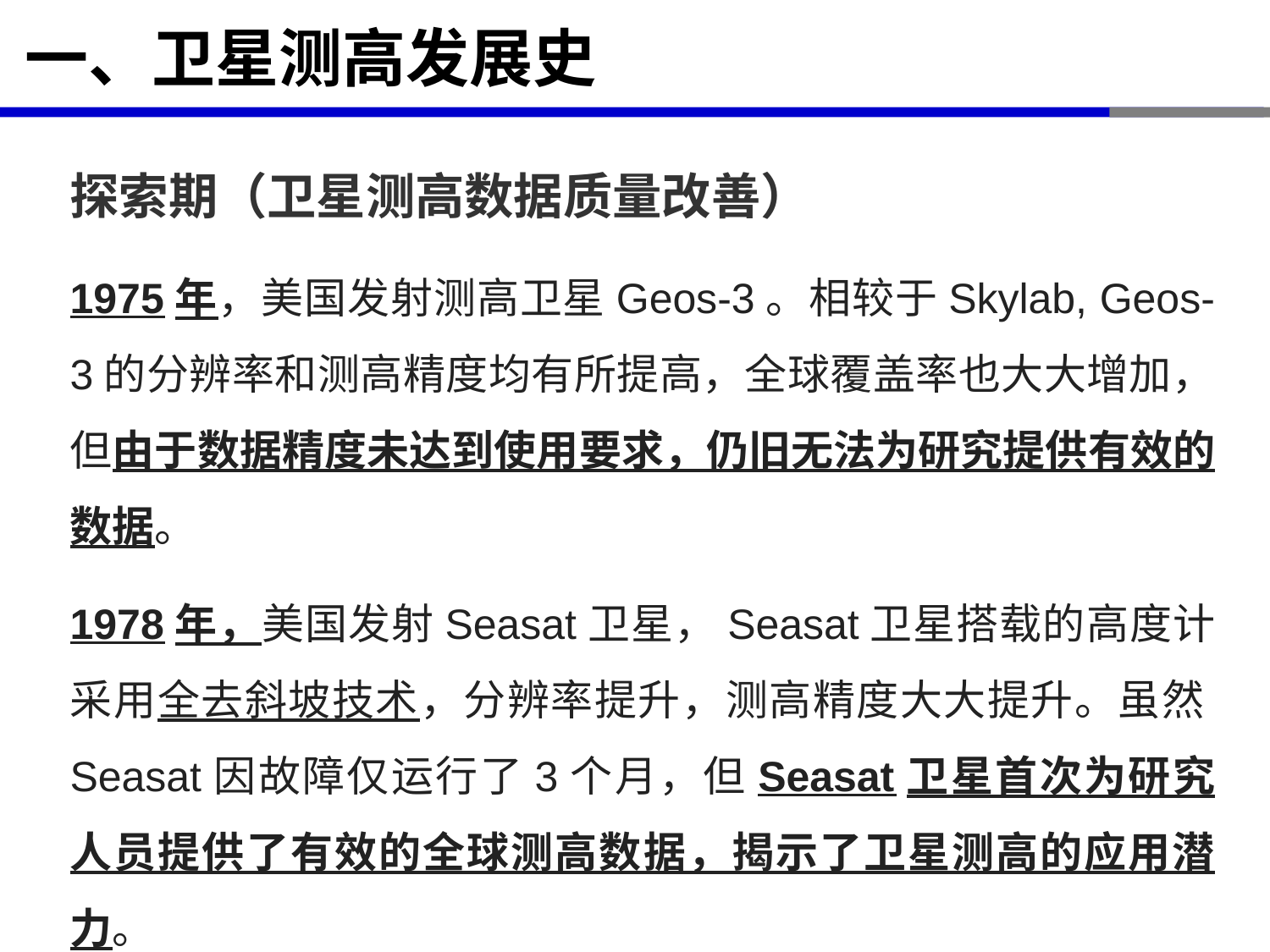

# 一、卫星测高发展史
探索期（卫星测高数据质量改善）
1975年，美国发射测高卫星Geos-3。相较于Skylab, Geos-3的分辨率和测高精度均有所提高，全球覆盖率也大大增加，但由于数据精度未达到使用要求，仍旧无法为研究提供有效的数据。
1978年，美国发射Seasat卫星，Seasat卫星搭载的高度计采用全去斜坡技术，分辨率提升，测高精度大大提升。虽然Seasat因故障仅运行了3个月，但Seasat卫星首次为研究人员提供了有效的全球测高数据，揭示了卫星测高的应用潜力。